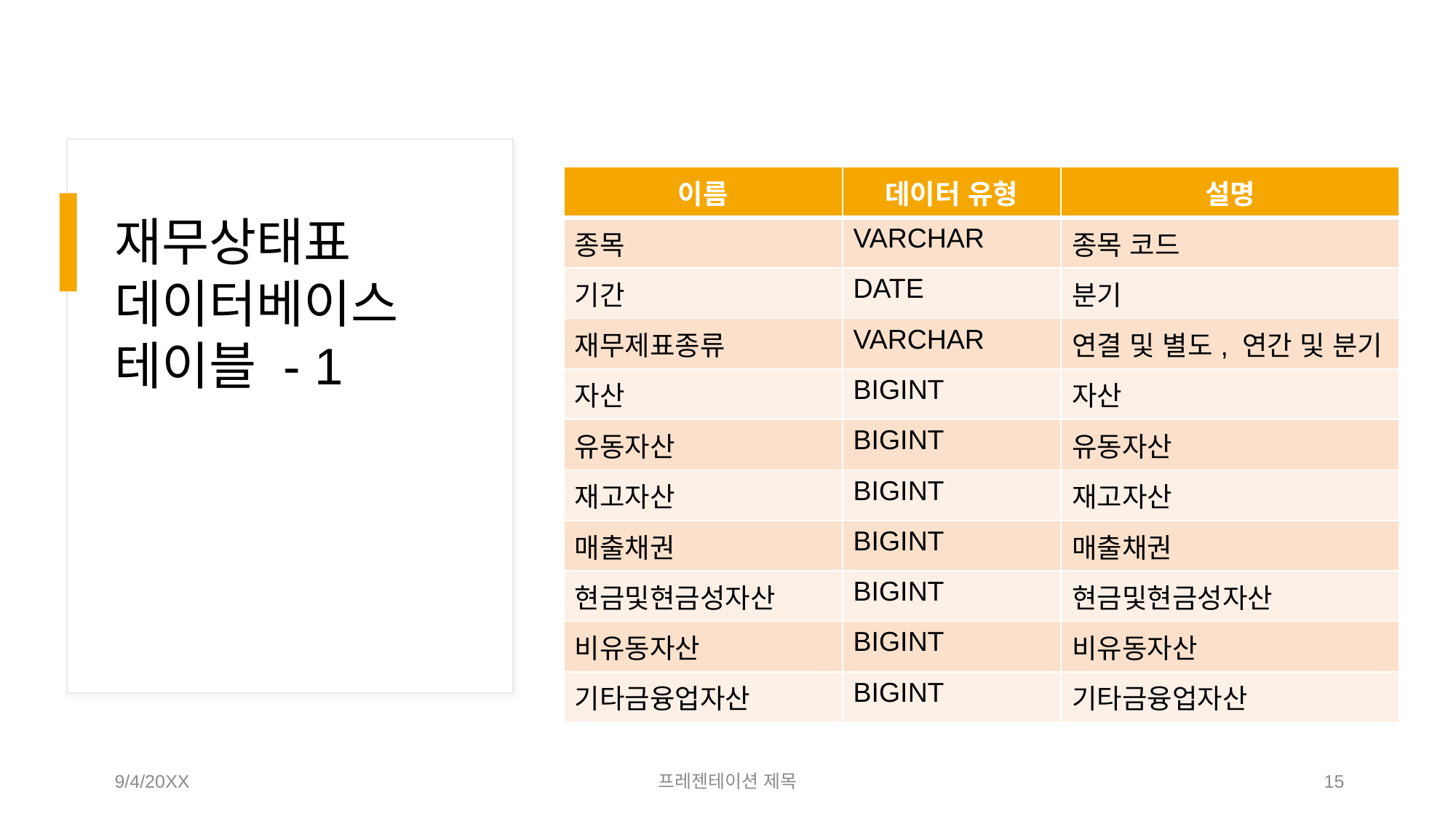

| 이름 | 데이터 유형 | 설명 |
| --- | --- | --- |
| 종목 | VARCHAR | 종목 코드 |
| 기간 | DATE | 분기 |
| 재무제표종류 | VARCHAR | 연결 및 별도, 연간 및 분기 |
| 자산 | BIGINT | 자산 |
| 유동자산 | BIGINT | 유동자산 |
| 재고자산 | BIGINT | 재고자산 |
| 매출채권 | BIGINT | 매출채권 |
| 현금및현금성자산 | BIGINT | 현금및현금성자산 |
| 비유동자산 | BIGINT | 비유동자산 |
| 기타금융업자산 | BIGINT | 기타금융업자산 |
# 재무상태표 데이터베이스 테이블 - 1
9/4/20XX
프레젠테이션 제목
15